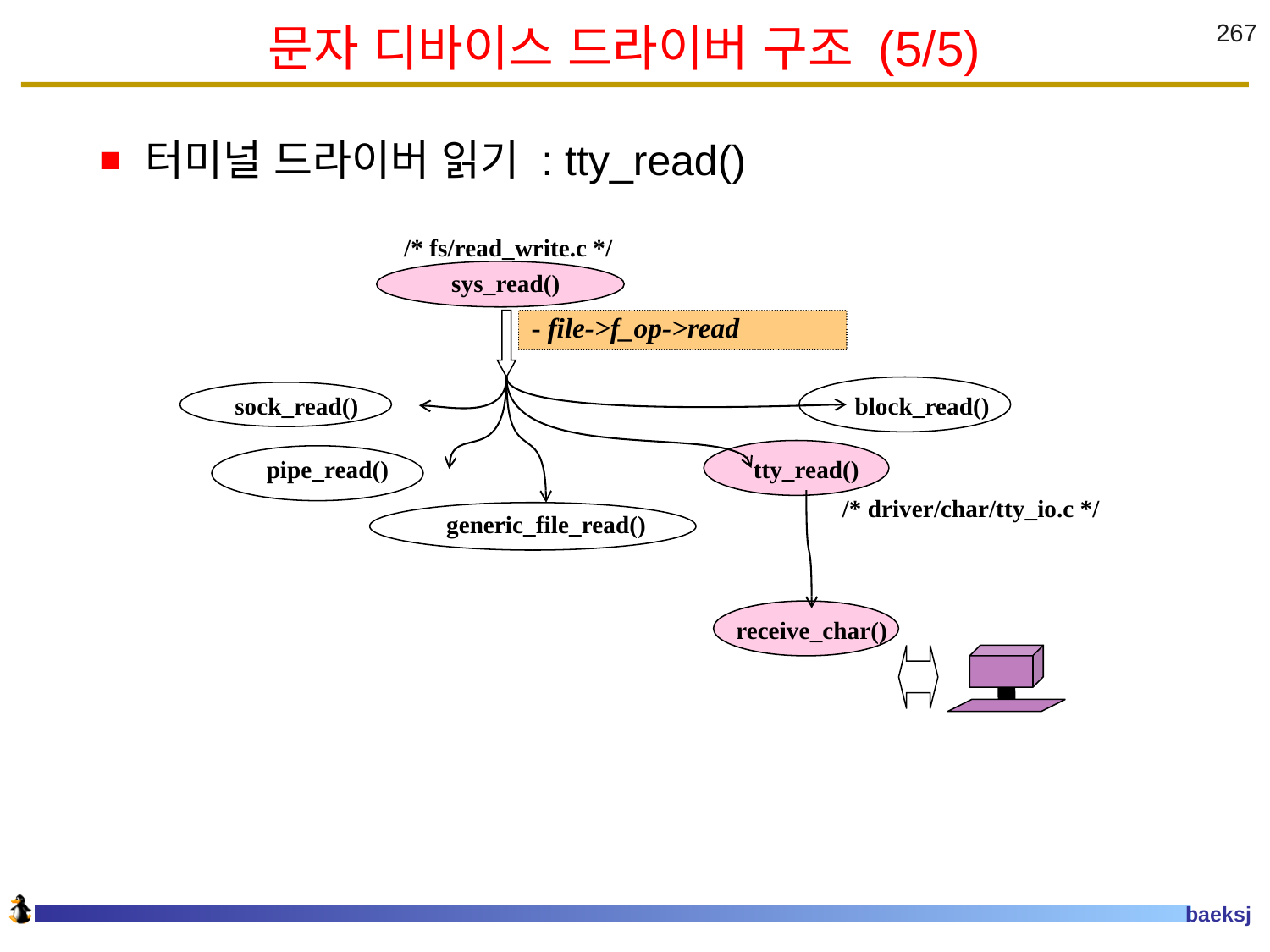

# 문자 디바이스 드라이버 구조 (5/5)
267
터미널 드라이버 읽기 : tty_read()
/* fs/read_write.c */
     sys_read()

- file->f_op->read

sock_read()
 block_read()

pipe_read()
tty_read()
/* driver/char/tty_io.c */

generic_file_read()

receive_char()